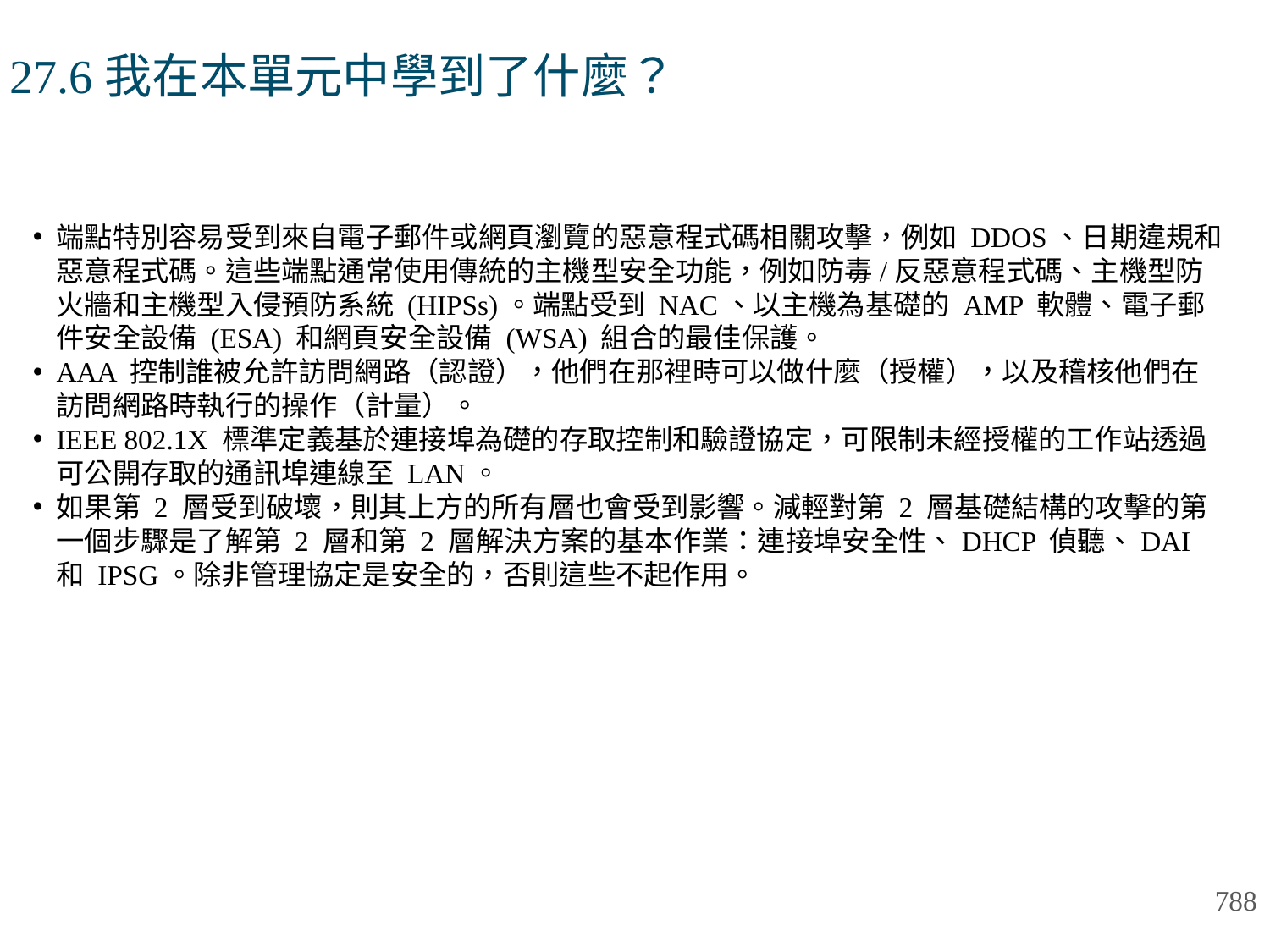

# 27.6我在本單元中學到了什麼？
端點特別容易受到來自電子郵件或網頁瀏覽的惡意程式碼相關攻擊，例如 DDOS、日期違規和惡意程式碼。這些端點通常使用傳統的主機型安全功能，例如防毒/反惡意程式碼、主機型防火牆和主機型入侵預防系統 (HIPSs)。端點受到 NAC、以主機為基礎的 AMP 軟體、電子郵件安全設備 (ESA) 和網頁安全設備 (WSA) 組合的最佳保護。
AAA 控制誰被允許訪問網路（認證），他們在那裡時可以做什麼（授權），以及稽核他們在訪問網路時執行的操作（計量）。
IEEE 802.1X 標準定義基於連接埠為礎的存取控制和驗證協定，可限制未經授權的工作站透過可公開存取的通訊埠連線至 LAN。
如果第 2 層受到破壞，則其上方的所有層也會受到影響。減輕對第 2 層基礎結構的攻擊的第一個步驟是了解第 2 層和第 2 層解決方案的基本作業：連接埠安全性、DHCP 偵聽、DAI 和 IPSG。除非管理協定是安全的，否則這些不起作用。

788